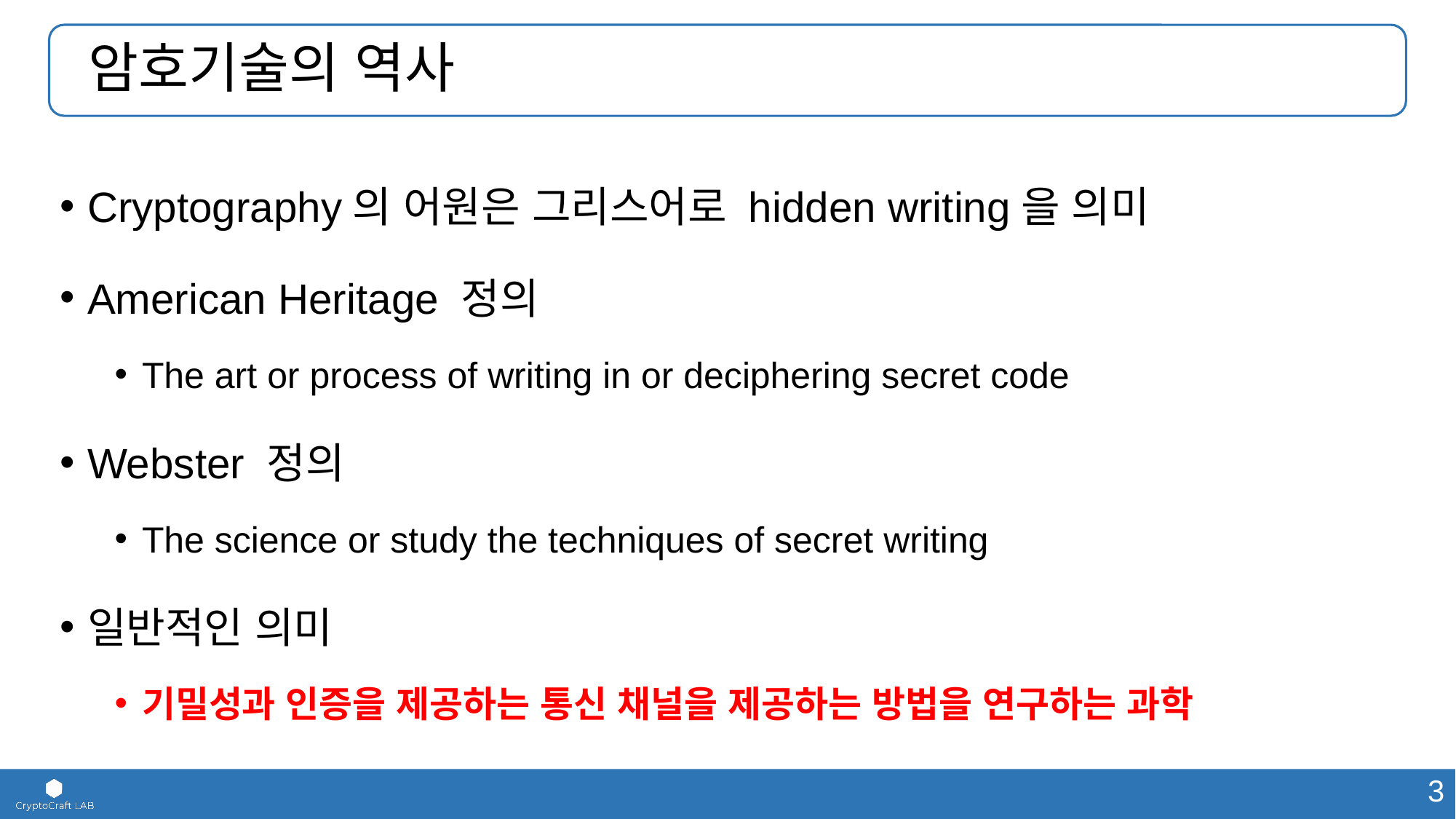

# 암호기술의 역사
Cryptography의 어원은 그리스어로 hidden writing을 의미
American Heritage 정의
The art or process of writing in or deciphering secret code
Webster 정의
The science or study the techniques of secret writing
일반적인 의미
기밀성과 인증을 제공하는 통신 채널을 제공하는 방법을 연구하는 과학